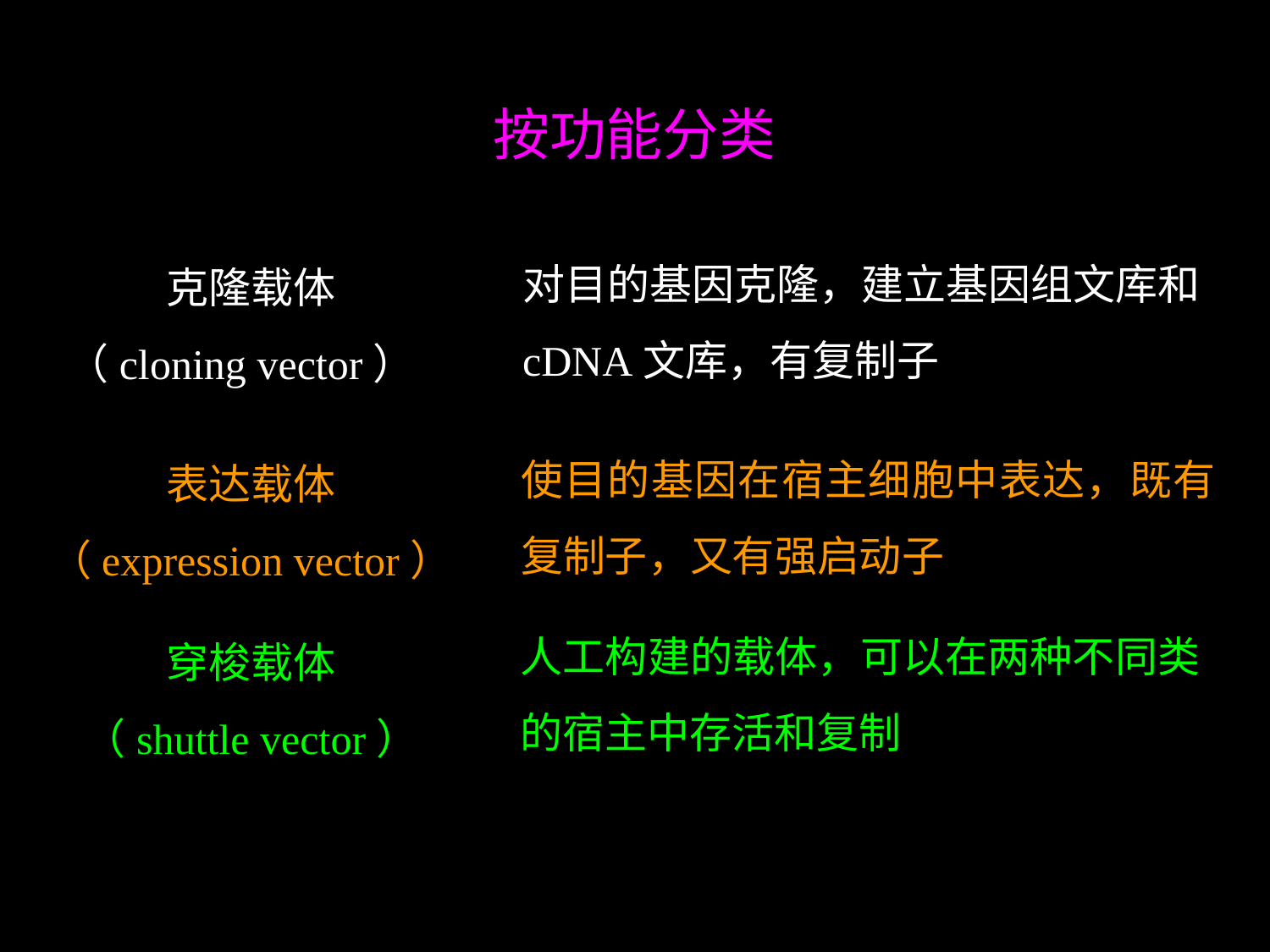

按功能分类
对目的基因克隆，建立基因组文库和cDNA文库，有复制子
 克隆载体
（cloning vector）
使目的基因在宿主细胞中表达，既有复制子，又有强启动子
表达载体
（expression vector）
人工构建的载体，可以在两种不同类的宿主中存活和复制
穿梭载体
（shuttle vector）